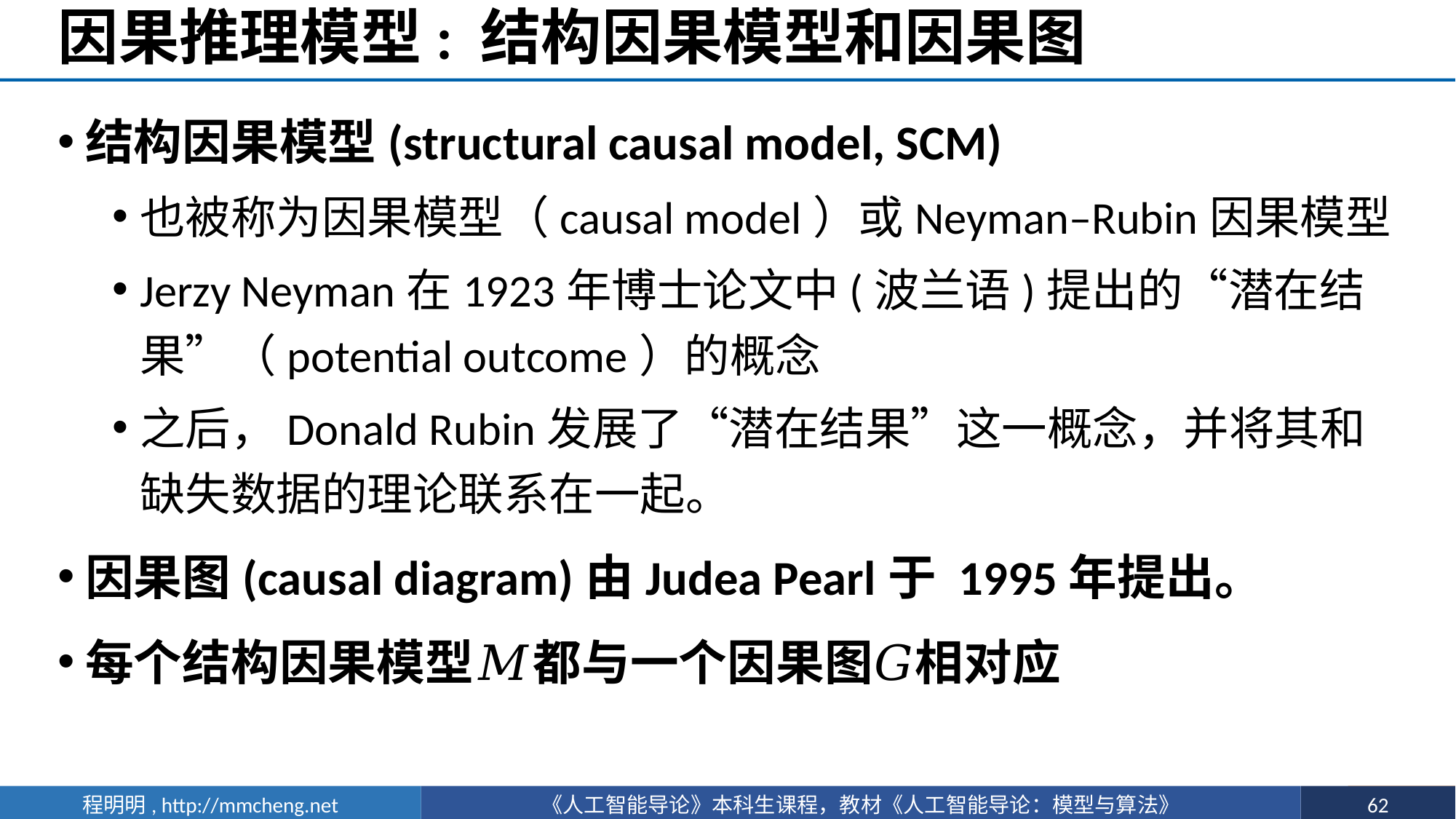

# 因果推理模型: 结构因果模型和因果图
结构因果模型(structural causal model, SCM)
也被称为因果模型（causal model）或Neyman–Rubin因果模型
Jerzy Neyman在1923年博士论文中(波兰语)提出的“潜在结果”（potential outcome）的概念
之后，Donald Rubin发展了“潜在结果”这一概念，并将其和缺失数据的理论联系在一起。
因果图(causal diagram)由Judea Pearl于 1995年提出。
每个结构因果模型𝑀都与一个因果图𝐺相对应